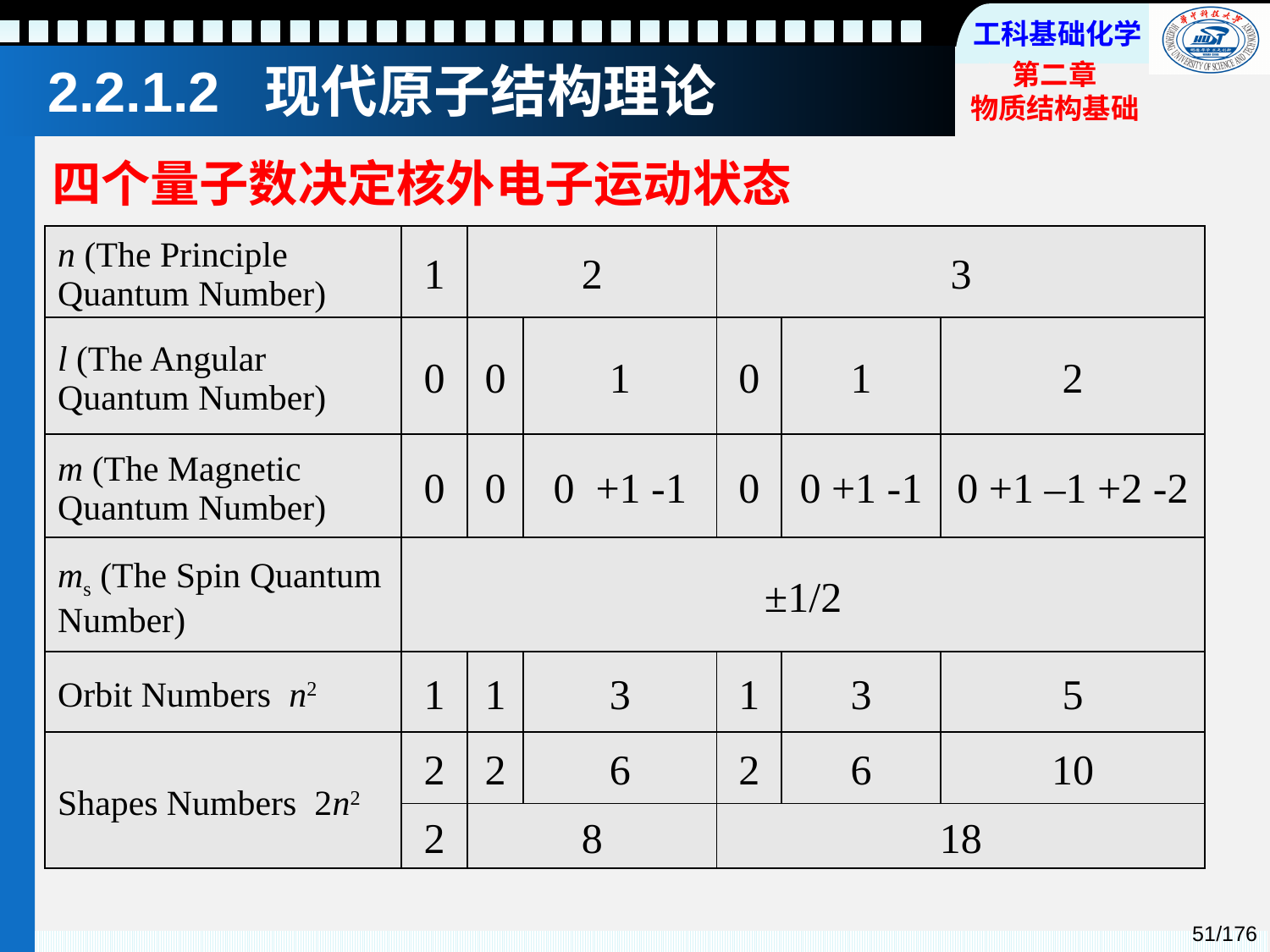

2.2.1.2  现代原子结构理论
四个量子数决定核外电子运动状态
| n (The Principle Quantum Number) | 1 | 2 |  | 3 |  |  |
| --- | --- | --- | --- | --- | --- | --- |
| l (The Angular Quantum Number) | 0 | 0 | 1 | 0 | 1 | 2 |
| m (The Magnetic Quantum Number) | 0 | 0 | 0 +1 -1 | 0 | 0 +1 -1 | 0 +1 –1 +2 -2 |
| ms (The Spin Quantum Number) | ±1/2 |  |  |  |  |  |
| Orbit Numbers n2 | 1 | 1 | 3 | 1 | 3 | 5 |
| Shapes Numbers 2n2 | 2 | 2 | 6 | 2 | 6 | 10 |
|  | 2 | 8 |  | 18 |  |  |